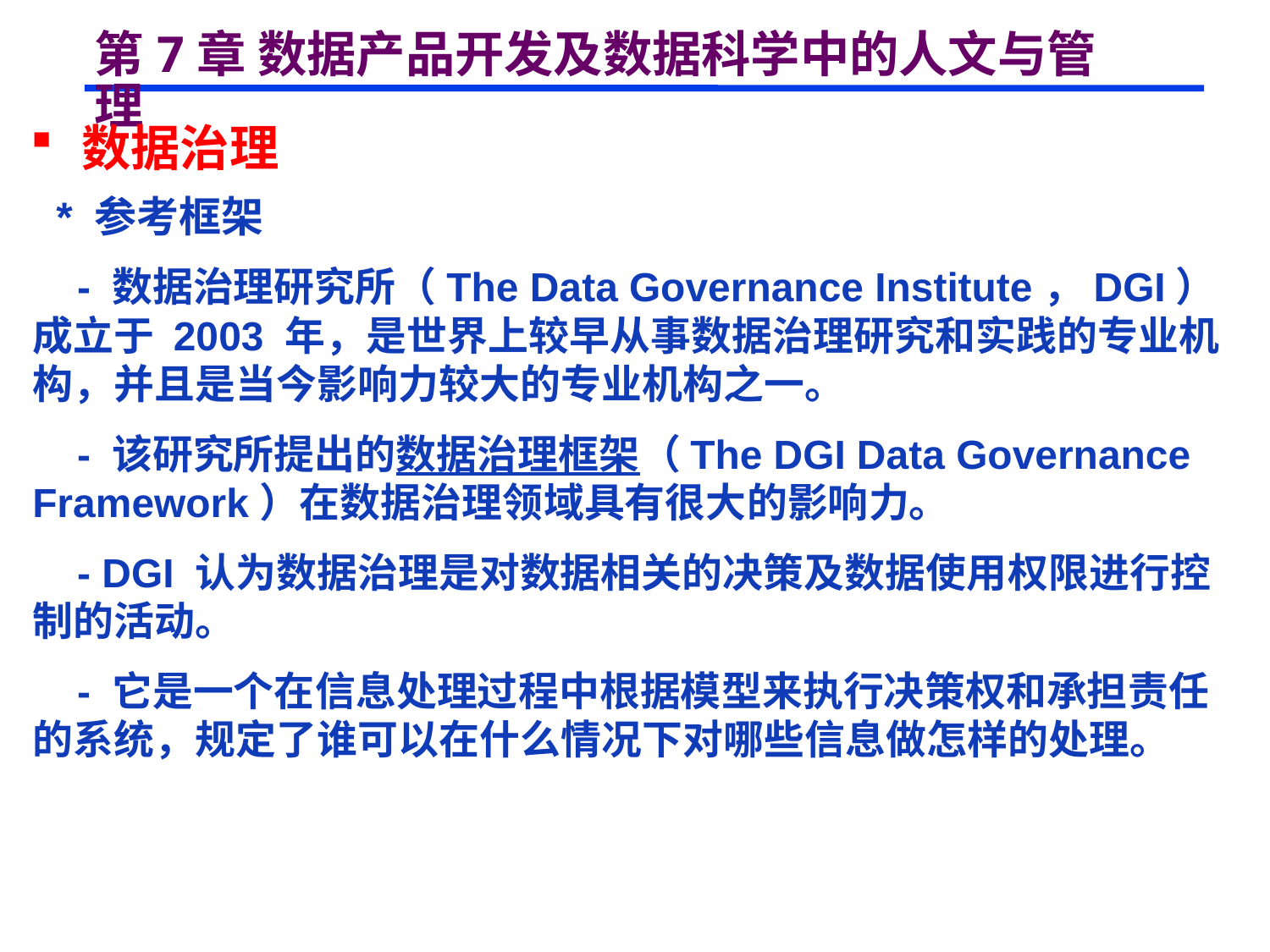

# 第7章 数据产品开发及数据科学中的人文与管理
 数据治理
  * 参考框架
    - 数据治理研究所（The Data Governance Institute，DGI）成立于 2003 年，是世界上较早从事数据治理研究和实践的专业机构，并且是当今影响力较大的专业机构之一。
    - 该研究所提出的数据治理框架（The DGI Data Governance Framework）在数据治理领域具有很大的影响力。
    - DGI 认为数据治理是对数据相关的决策及数据使用权限进行控制的活动。
    - 它是一个在信息处理过程中根据模型来执行决策权和承担责任的系统，规定了谁可以在什么情况下对哪些信息做怎样的处理。